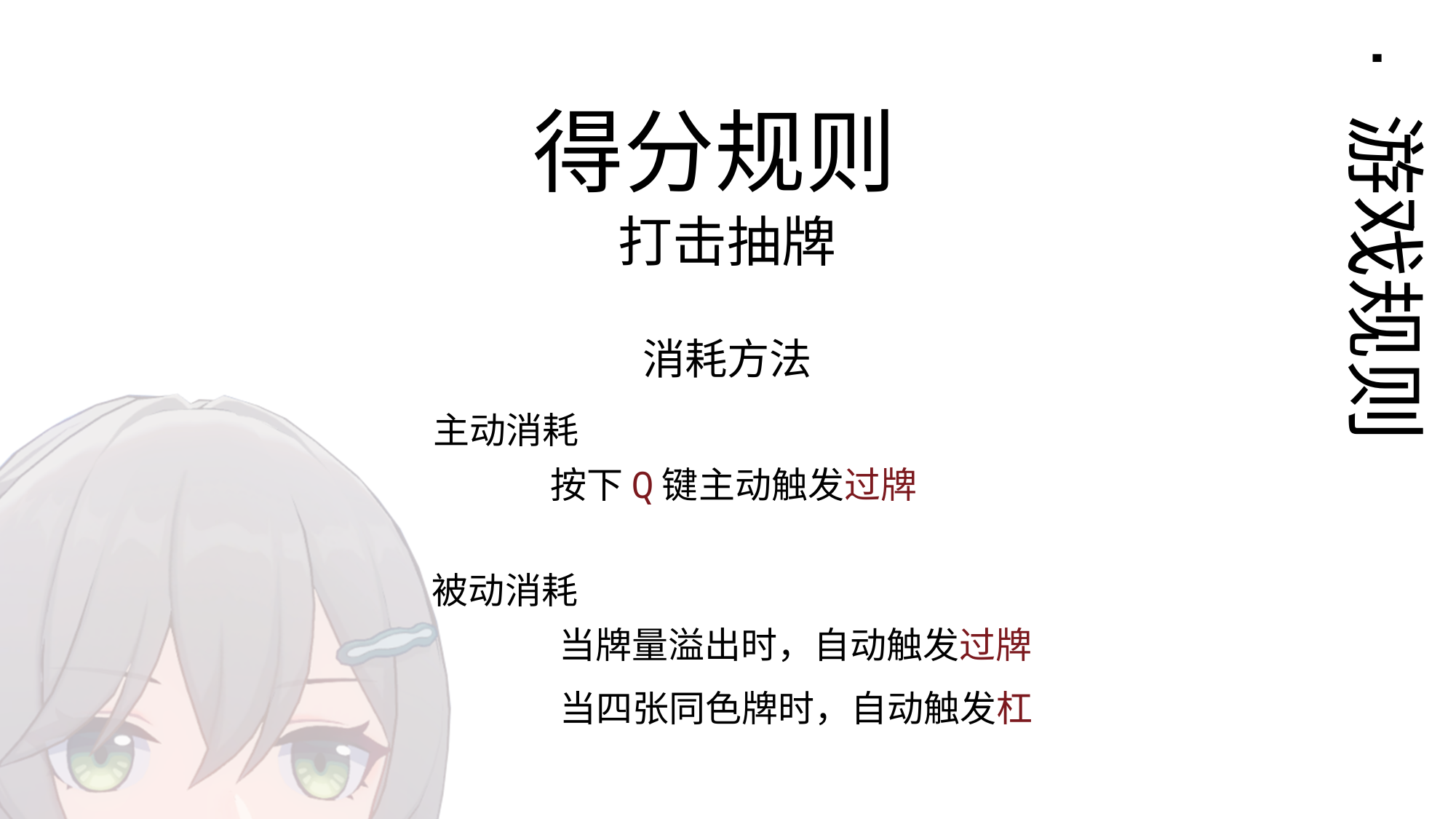

· 游戏规则
得分规则
打击抽牌
消耗方法

主动消耗
按下Q键主动触发过牌
被动消耗
当牌量溢出时，自动触发过牌
当四张同色牌时，自动触发杠